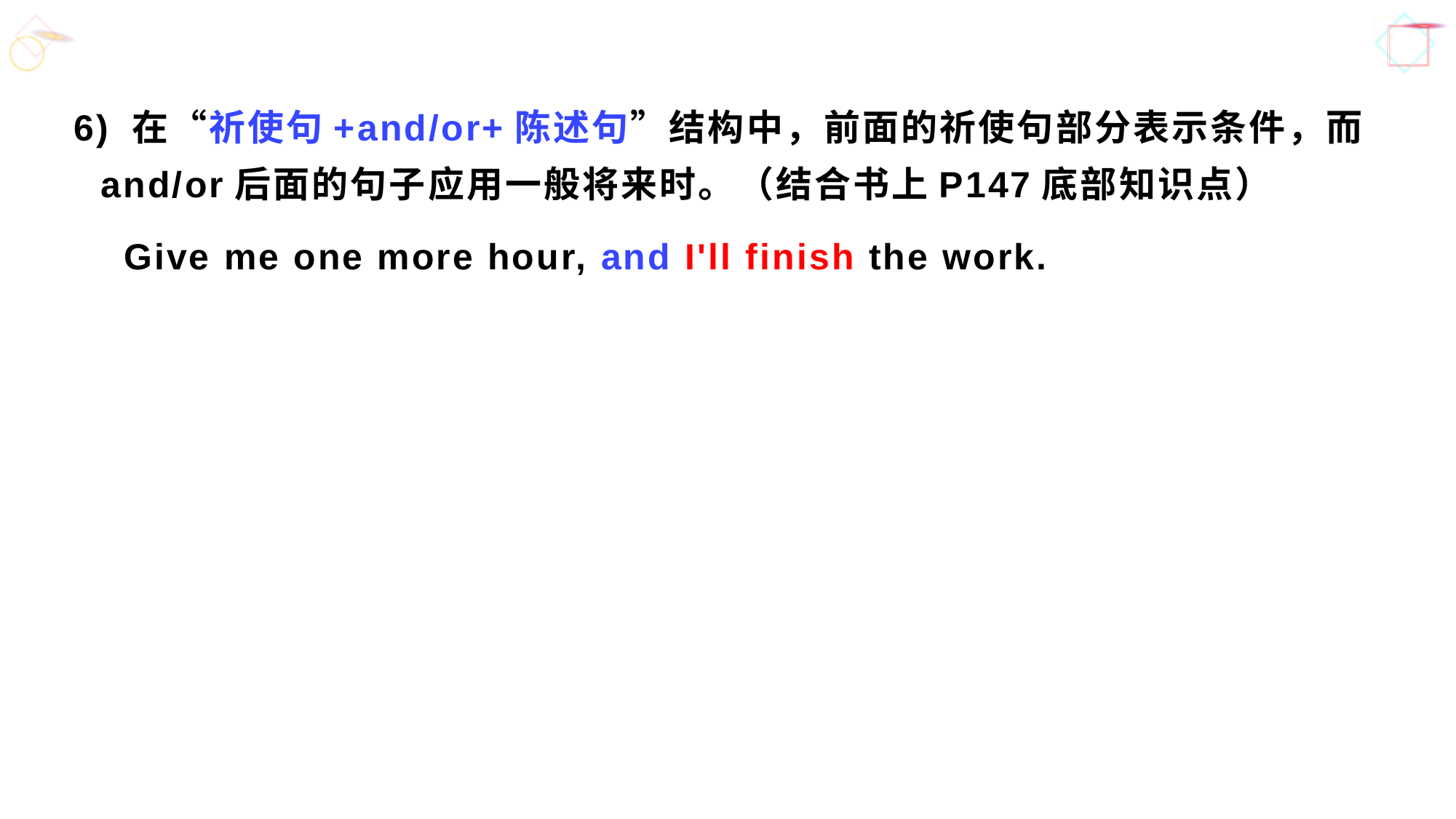

一般将来时常见形式
6) 在“祈使句+and/or+陈述句”结构中，前面的祈使句部分表示条件，而and/or后面的句子应用一般将来时。（结合书上P147底部知识点）
    Give me one more hour, and I'll finish the work.